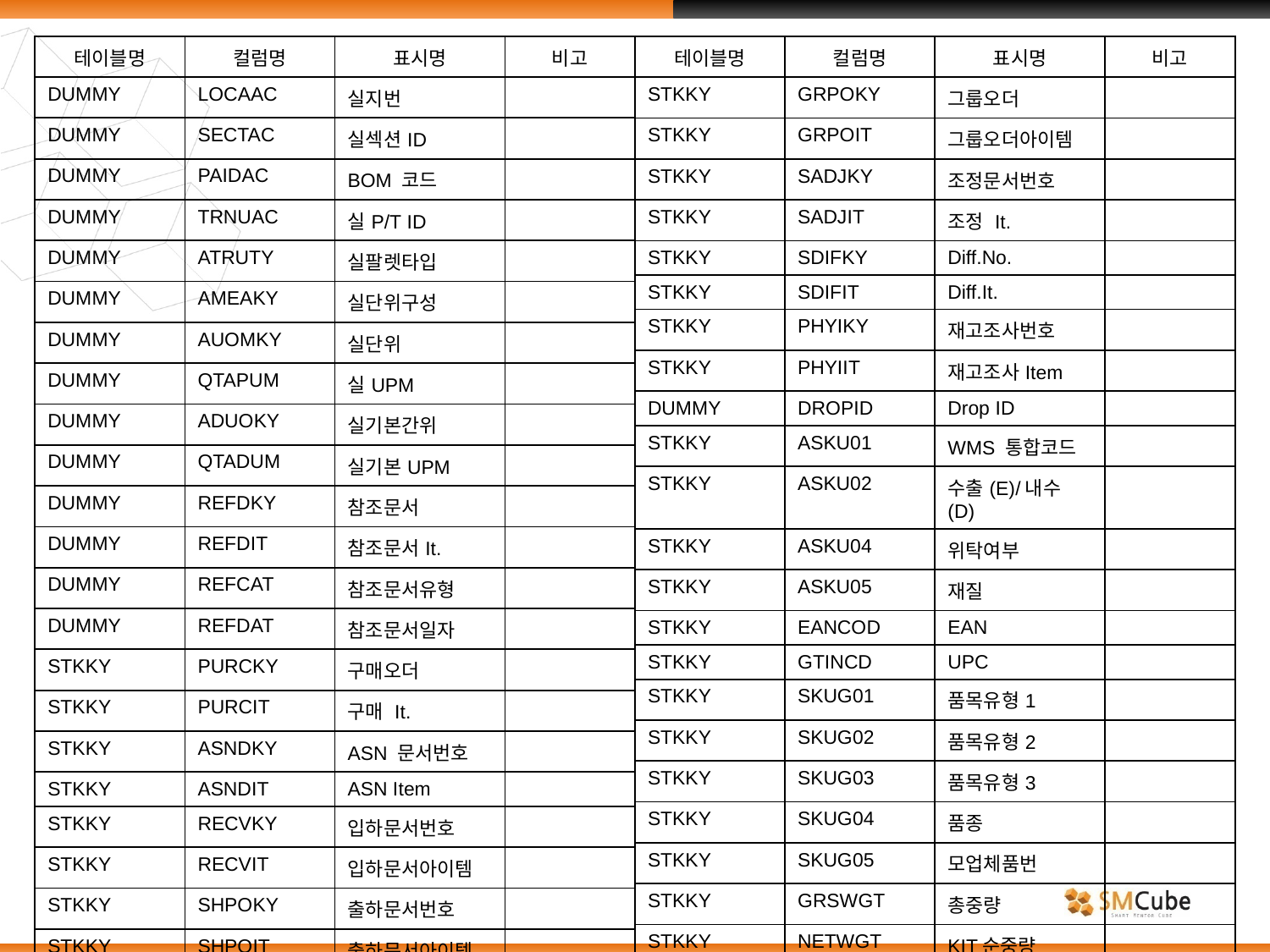

| 테이블명 | 컬럼명 | 표시명 | 비고 |
| --- | --- | --- | --- |
| DUMMY | LOCAAC | 실지번 |  |
| DUMMY | SECTAC | 실섹션ID |  |
| DUMMY | PAIDAC | BOM 코드 |  |
| DUMMY | TRNUAC | 실P/T ID |  |
| DUMMY | ATRUTY | 실팔렛타입 |  |
| DUMMY | AMEAKY | 실단위구성 |  |
| DUMMY | AUOMKY | 실단위 |  |
| DUMMY | QTAPUM | 실UPM |  |
| DUMMY | ADUOKY | 실기본간위 |  |
| DUMMY | QTADUM | 실기본UPM |  |
| DUMMY | REFDKY | 참조문서 |  |
| DUMMY | REFDIT | 참조문서It. |  |
| DUMMY | REFCAT | 참조문서유형 |  |
| DUMMY | REFDAT | 참조문서일자 |  |
| STKKY | PURCKY | 구매오더 |  |
| STKKY | PURCIT | 구매 It. |  |
| STKKY | ASNDKY | ASN 문서번호 |  |
| STKKY | ASNDIT | ASN Item |  |
| STKKY | RECVKY | 입하문서번호 |  |
| STKKY | RECVIT | 입하문서아이템 |  |
| STKKY | SHPOKY | 출하문서번호 |  |
| STKKY | SHPOIT | 출하문서아이템 |  |
| 테이블명 | 컬럼명 | 표시명 | 비고 |
| --- | --- | --- | --- |
| STKKY | GRPOKY | 그룹오더 |  |
| STKKY | GRPOIT | 그룹오더아이템 |  |
| STKKY | SADJKY | 조정문서번호 |  |
| STKKY | SADJIT | 조정 It. |  |
| STKKY | SDIFKY | Diff.No. |  |
| STKKY | SDIFIT | Diff.It. |  |
| STKKY | PHYIKY | 재고조사번호 |  |
| STKKY | PHYIIT | 재고조사Item |  |
| DUMMY | DROPID | Drop ID |  |
| STKKY | ASKU01 | WMS 통합코드 |  |
| STKKY | ASKU02 | 수출(E)/내수(D) |  |
| STKKY | ASKU04 | 위탁여부 |  |
| STKKY | ASKU05 | 재질 |  |
| STKKY | EANCOD | EAN |  |
| STKKY | GTINCD | UPC |  |
| STKKY | SKUG01 | 품목유형1 |  |
| STKKY | SKUG02 | 품목유형2 |  |
| STKKY | SKUG03 | 품목유형3 |  |
| STKKY | SKUG04 | 품종 |  |
| STKKY | SKUG05 | 모업체품번 |  |
| STKKY | GRSWGT | 총중량 |  |
| STKKY | NETWGT | KIT순중량 |  |